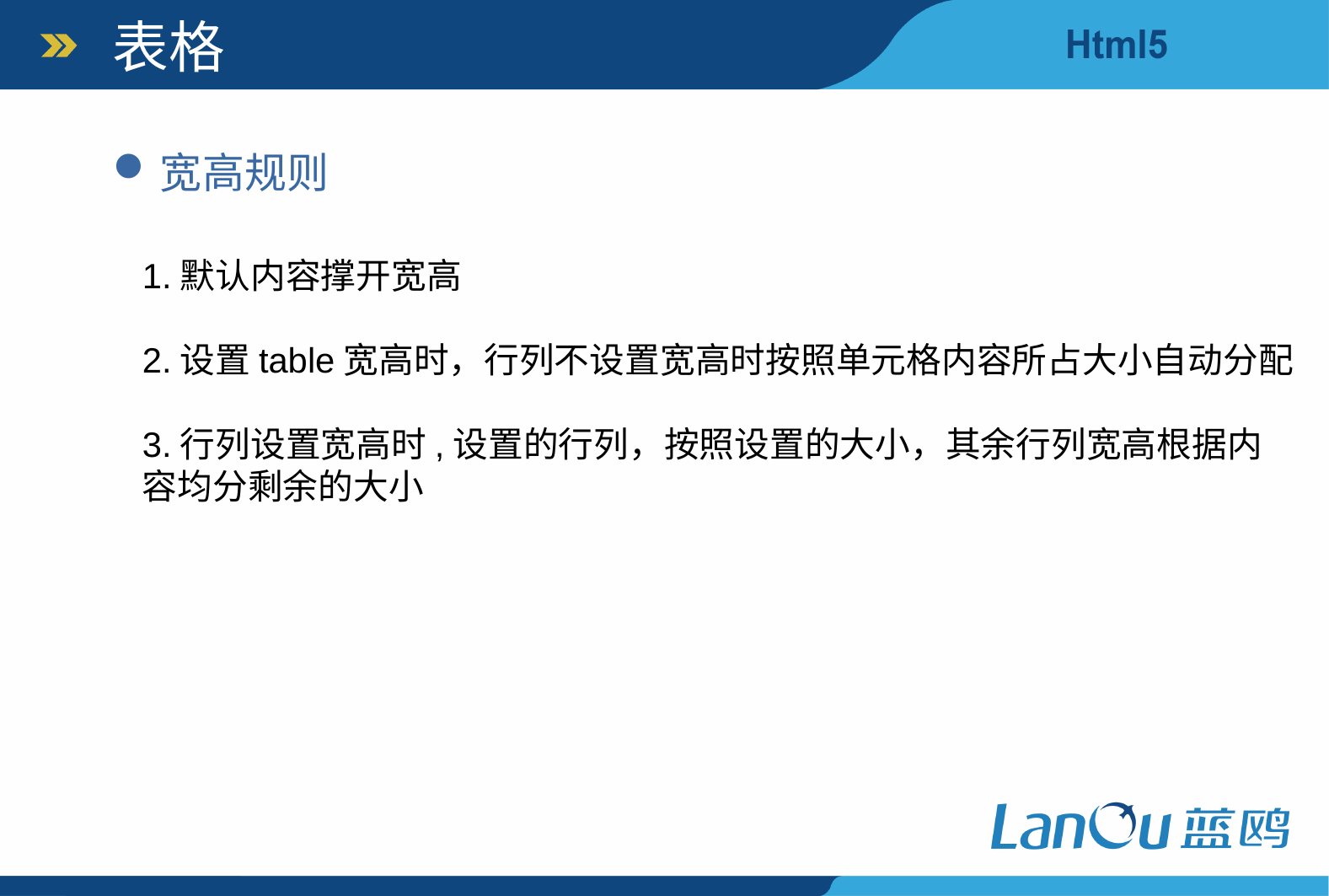

表格
宽高规则
1.默认内容撑开宽高

2.设置table宽高时，行列不设置宽高时按照单元格内容所占大小自动分配

3.行列设置宽高时,设置的行列，按照设置的大小，其余行列宽高根据内容均分剩余的大小